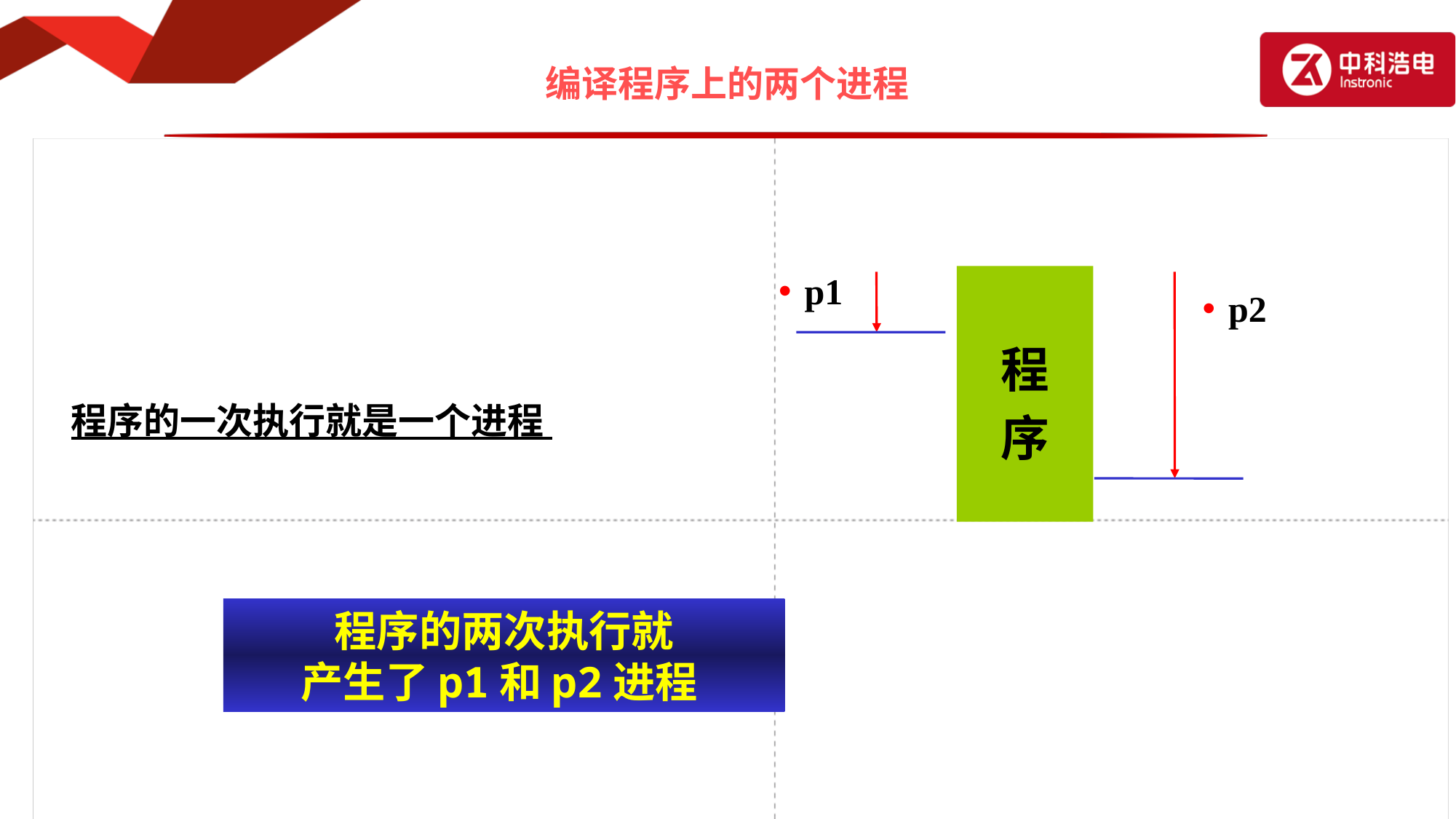

# 编译程序上的两个进程

程
序

p1

p2

程序的一次执行就是一个进程

程序的两次执行就
产生了p1和p2进程